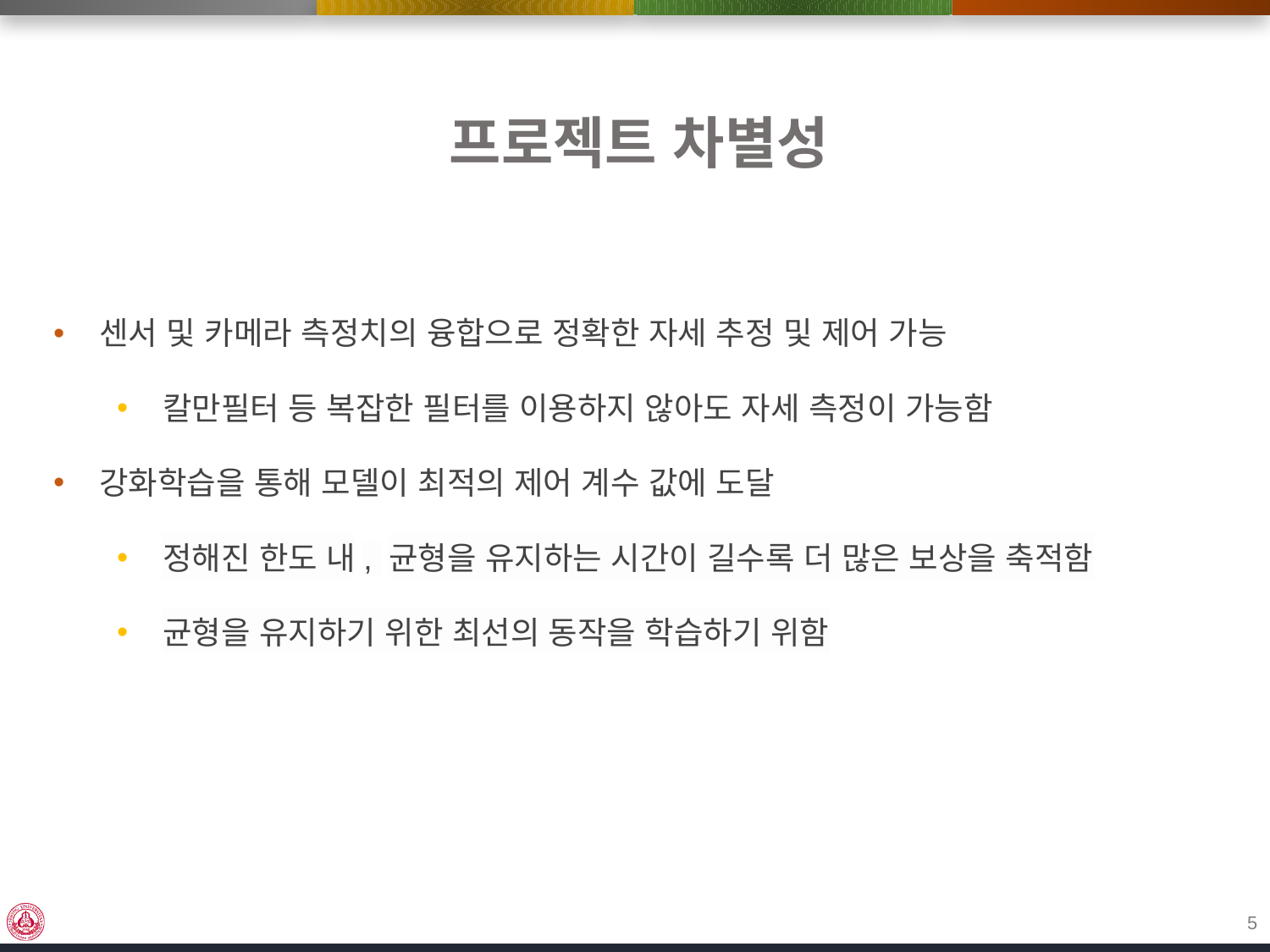

# 프로젝트 차별성
센서 및 카메라 측정치의 융합으로 정확한 자세 추정 및 제어 가능
칼만필터 등 복잡한 필터를 이용하지 않아도 자세 측정이 가능함
강화학습을 통해 모델이 최적의 제어 계수 값에 도달
정해진 한도 내, 균형을 유지하는 시간이 길수록 더 많은 보상을 축적함
균형을 유지하기 위한 최선의 동작을 학습하기 위함

5